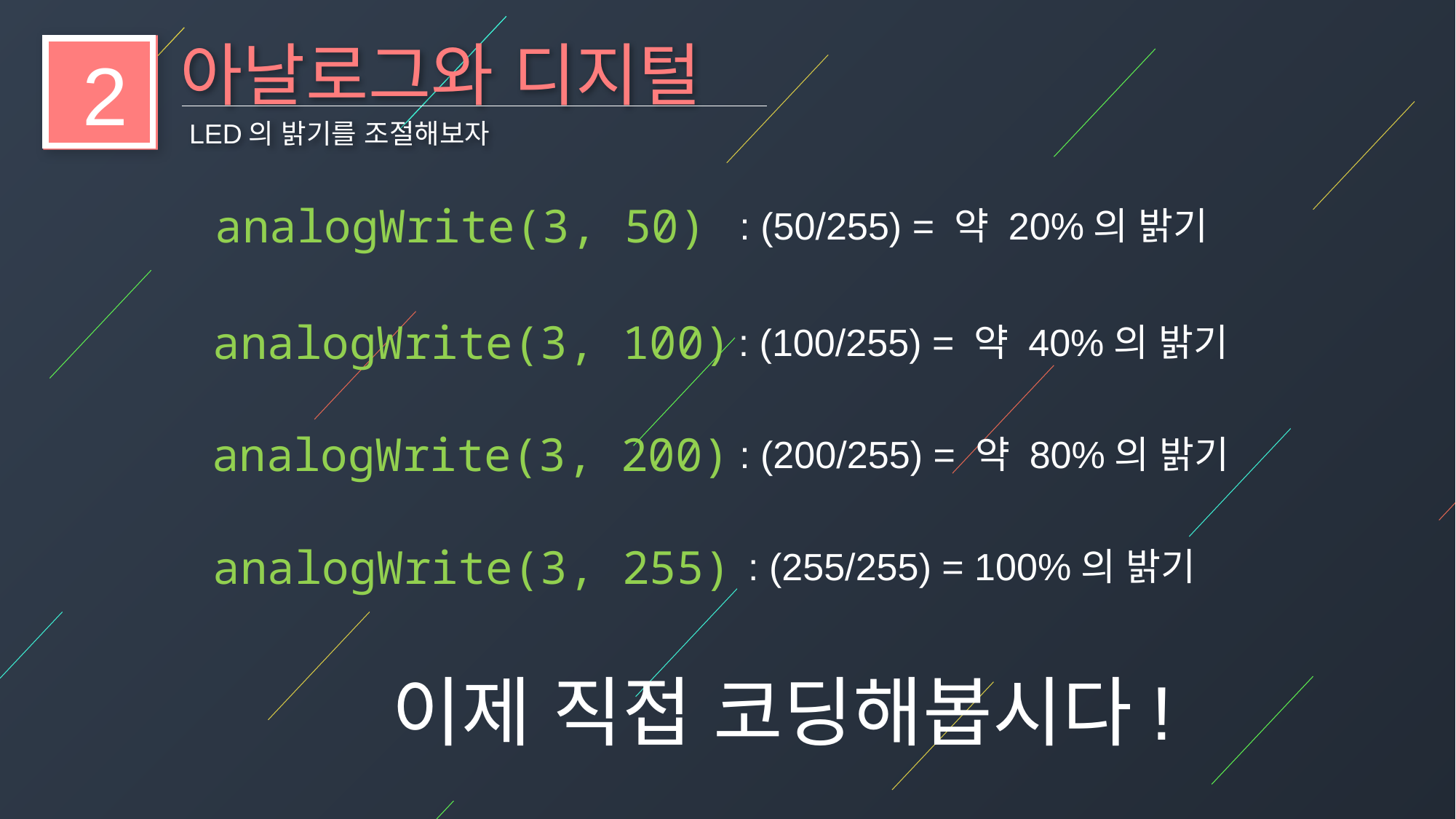

아날로그와 디지털

2
LED의 밝기를 조절해보자
analogWrite(3, 50)
: (50/255) = 약 20%의 밝기
analogWrite(3, 100)
: (100/255) = 약 40%의 밝기
analogWrite(3, 200)
: (200/255) = 약 80%의 밝기
analogWrite(3, 255)
: (255/255) = 100%의 밝기
이제 직접 코딩해봅시다!